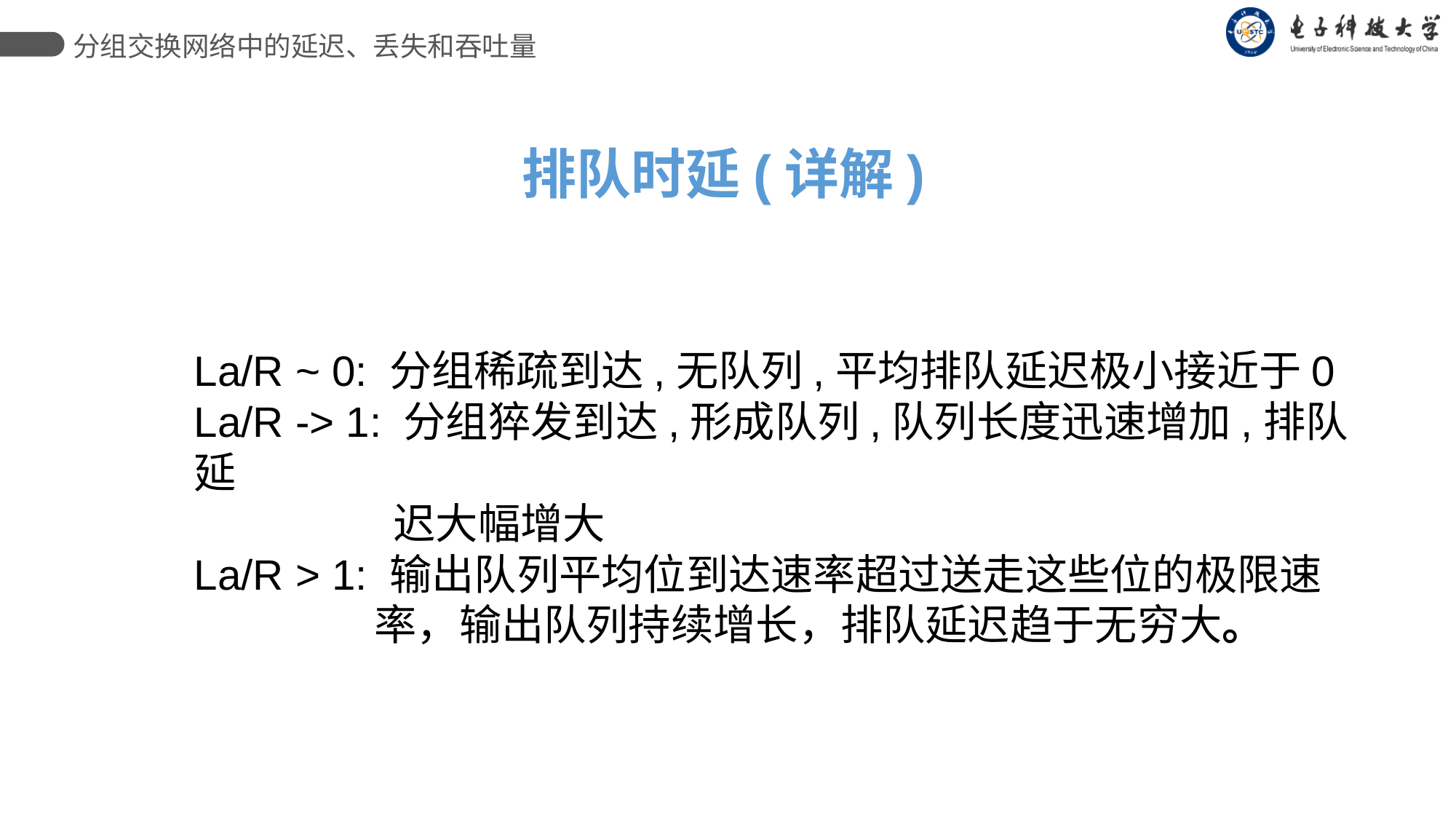

分组交换网络中的延迟、丢失和吞吐量

排队时延(详解)
La/R ~ 0: 分组稀疏到达,无队列,平均排队延迟极小接近于0
La/R -> 1: 分组猝发到达,形成队列,队列长度迅速增加,排队延
                    迟大幅增大
La/R > 1: 输出队列平均位到达速率超过送走这些位的极限速
                  率，输出队列持续增长，排队延迟趋于无穷大。